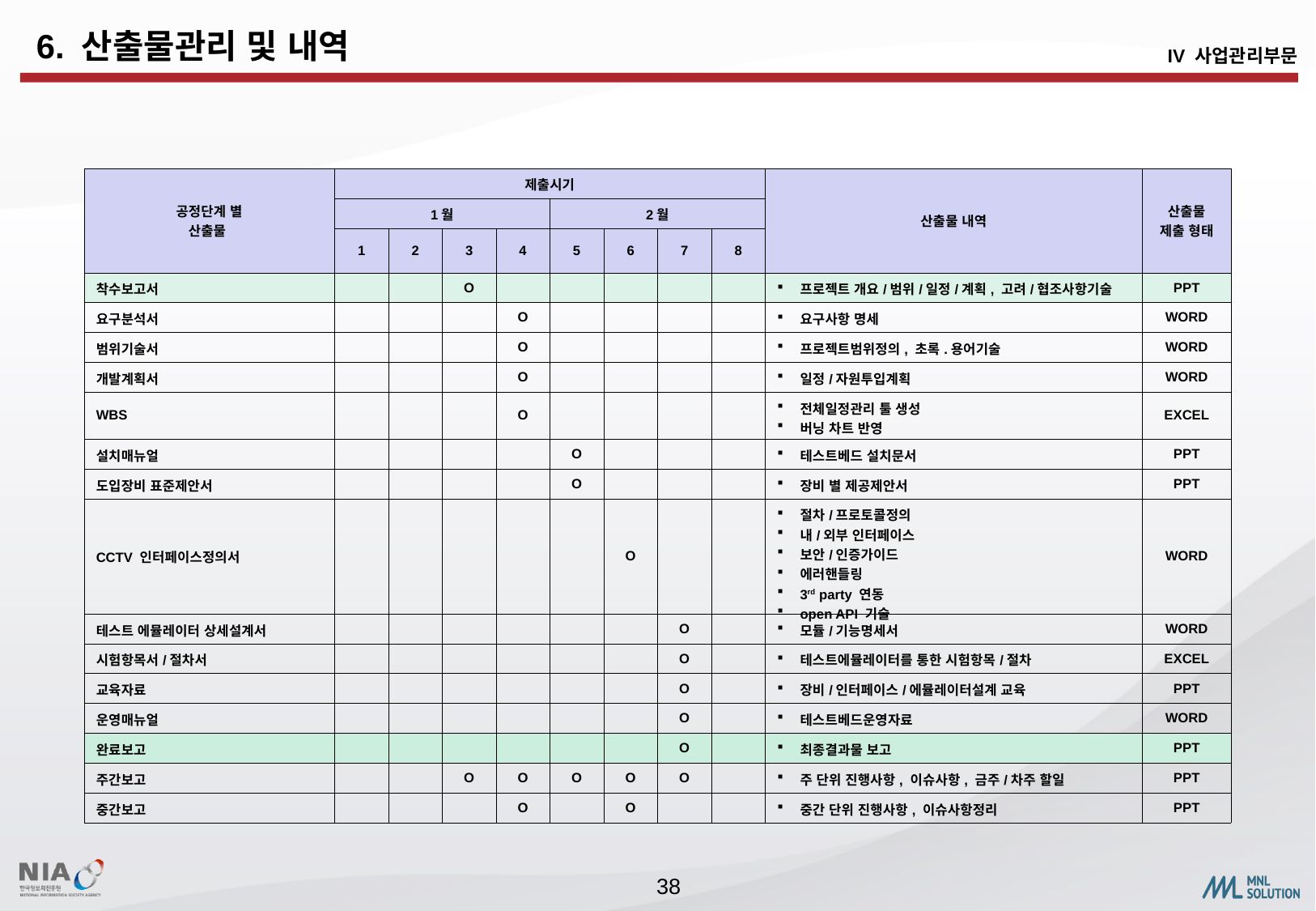

6. 산출물관리 및 내역
IV 사업관리부문
| 공정단계 별 산출물 | 제출시기 |  |  |  |  |  |  |  | 산출물 내역 | 산출물 제출 형태 |
| --- | --- | --- | --- | --- | --- | --- | --- | --- | --- | --- |
|  | 1월 |  |  |  | 2월 |  |  |  |  |  |
|  | 1 | 2 | 3 | 4 | 5 | 6 | 7 | 8 |  |  |
| 착수보고서 |  |  | O |  |  |  |  |  | 프로젝트 개요/범위/일정/계획, 고려/협조사항기술 | PPT |
| 요구분석서 |  |  |  | O |  |  |  |  | 요구사항 명세 | WORD |
| 범위기술서 |  |  |  | O |  |  |  |  | 프로젝트범위정의, 초록.용어기술 | WORD |
| 개발계획서 |  |  |  | O |  |  |  |  | 일정/자원투입계획 | WORD |
| WBS |  |  |  | O |  |  |  |  | 전체일정관리 툴 생성 버닝 차트 반영 | EXCEL |
| 설치매뉴얼 |  |  |  |  | O |  |  |  | 테스트베드 설치문서 | PPT |
| 도입장비 표준제안서 |  |  |  |  | O |  |  |  | 장비 별 제공제안서 | PPT |
| CCTV 인터페이스정의서 |  |  |  |  |  | O |  |  | 절차/프로토콜정의 내/외부 인터페이스 보안/인증가이드 에러핸들링 3rd party 연동 open API 기술 | WORD |
| 테스트 에뮬레이터 상세설계서 |  |  |  |  |  |  | O |  | 모듈/기능명세서 | WORD |
| 시험항목서/절차서 |  |  |  |  |  |  | O |  | 테스트에뮬레이터를 통한 시험항목/절차 | EXCEL |
| 교육자료 |  |  |  |  |  |  | O |  | 장비/인터페이스/에뮬레이터설계 교육 | PPT |
| 운영매뉴얼 |  |  |  |  |  |  | O |  | 테스트베드운영자료 | WORD |
| 완료보고 |  |  |  |  |  |  | O |  | 최종결과물 보고 | PPT |
| 주간보고 |  |  | O | O | O | O | O |  | 주 단위 진행사항, 이슈사항, 금주/차주 할일 | PPT |
| 중간보고 |  |  |  | O |  | O |  |  | 중간 단위 진행사항, 이슈사항정리 | PPT |